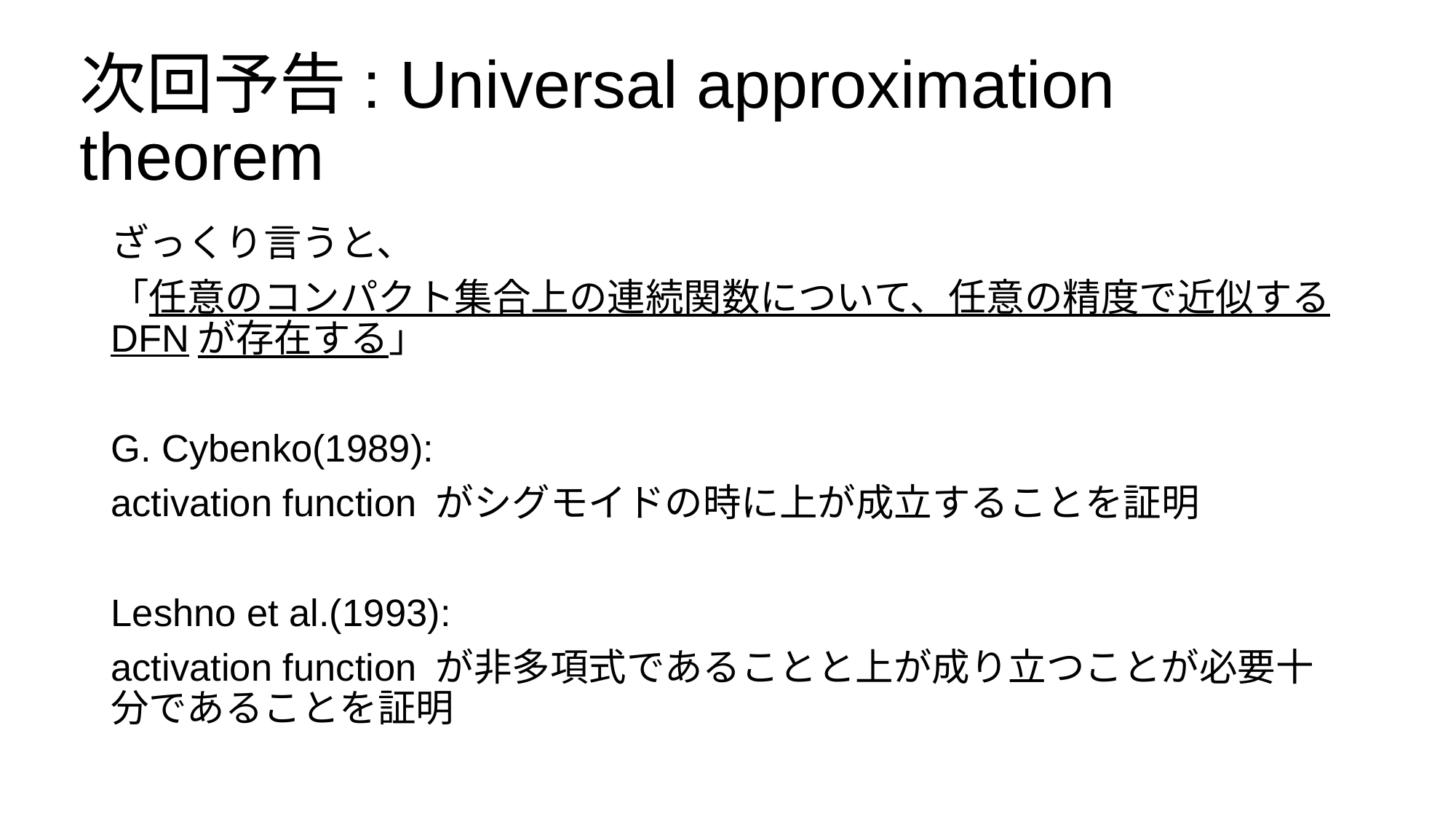

# 次回予告: Universal approximation theorem
ざっくり言うと、
「任意のコンパクト集合上の連続関数について、任意の精度で近似するDFNが存在する」

G. Cybenko(1989):
activation function がシグモイドの時に上が成立することを証明

Leshno et al.(1993):
activation function が非多項式であることと上が成り立つことが必要十分であることを証明